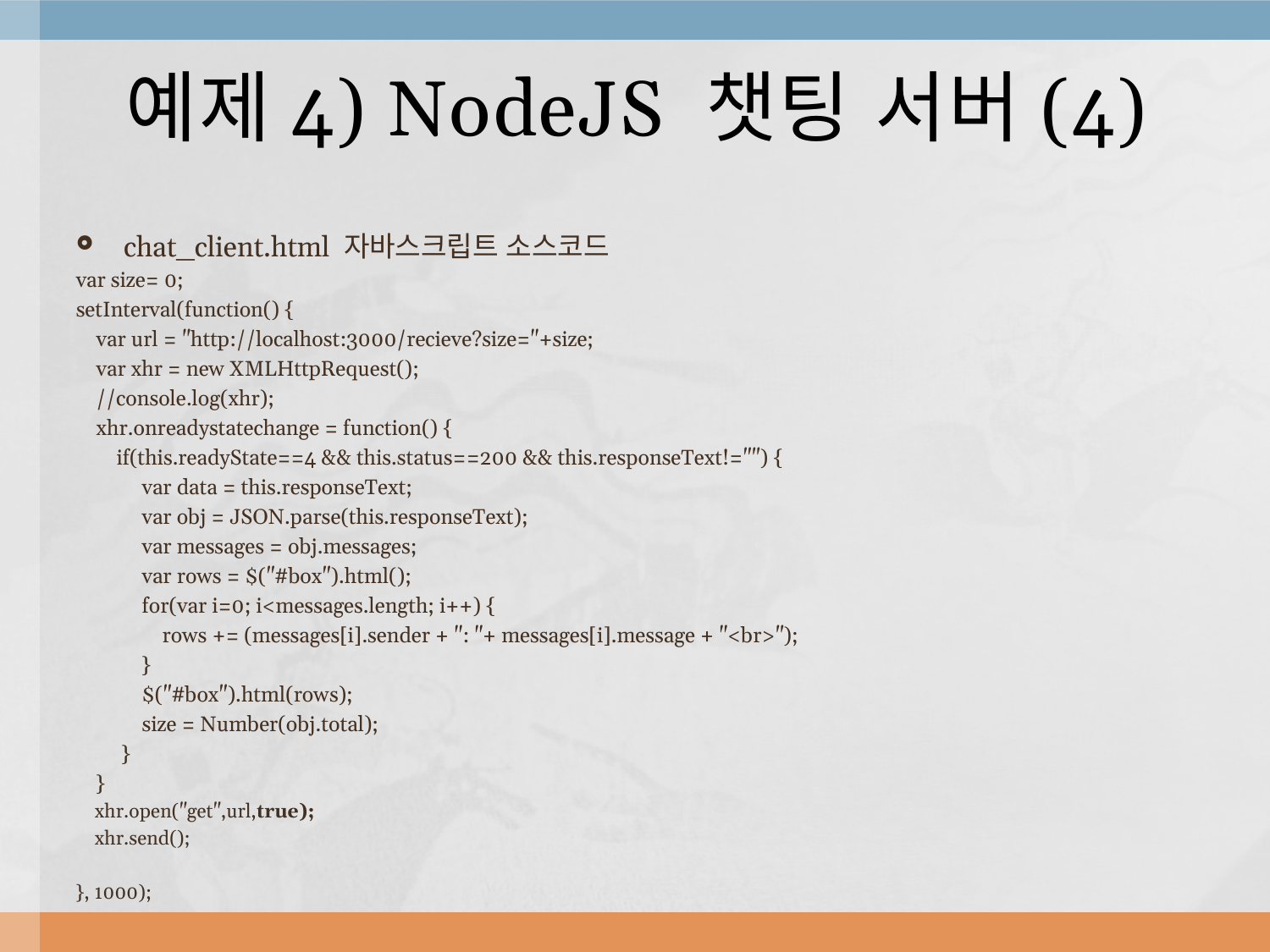

# 예제4) NodeJS 챗팅 서버(4)
chat_client.html 자바스크립트 소스코드
var size= 0;
setInterval(function() {
    var url = "http://localhost:3000/recieve?size="+size;
    var xhr = new XMLHttpRequest();
    //console.log(xhr);
    xhr.onreadystatechange = function() {
        if(this.readyState==4 && this.status==200 && this.responseText!="") {
             var data = this.responseText;
             var obj = JSON.parse(this.responseText);
             var messages = obj.messages;
             var rows = $("#box").html();
             for(var i=0; i<messages.length; i++) {
                 rows += (messages[i].sender + ": "+ messages[i].message + "<br>");
             }
             $("#box").html(rows);
             size = Number(obj.total);
         }
    }
    xhr.open("get",url,true);
    xhr.send();

}, 1000);